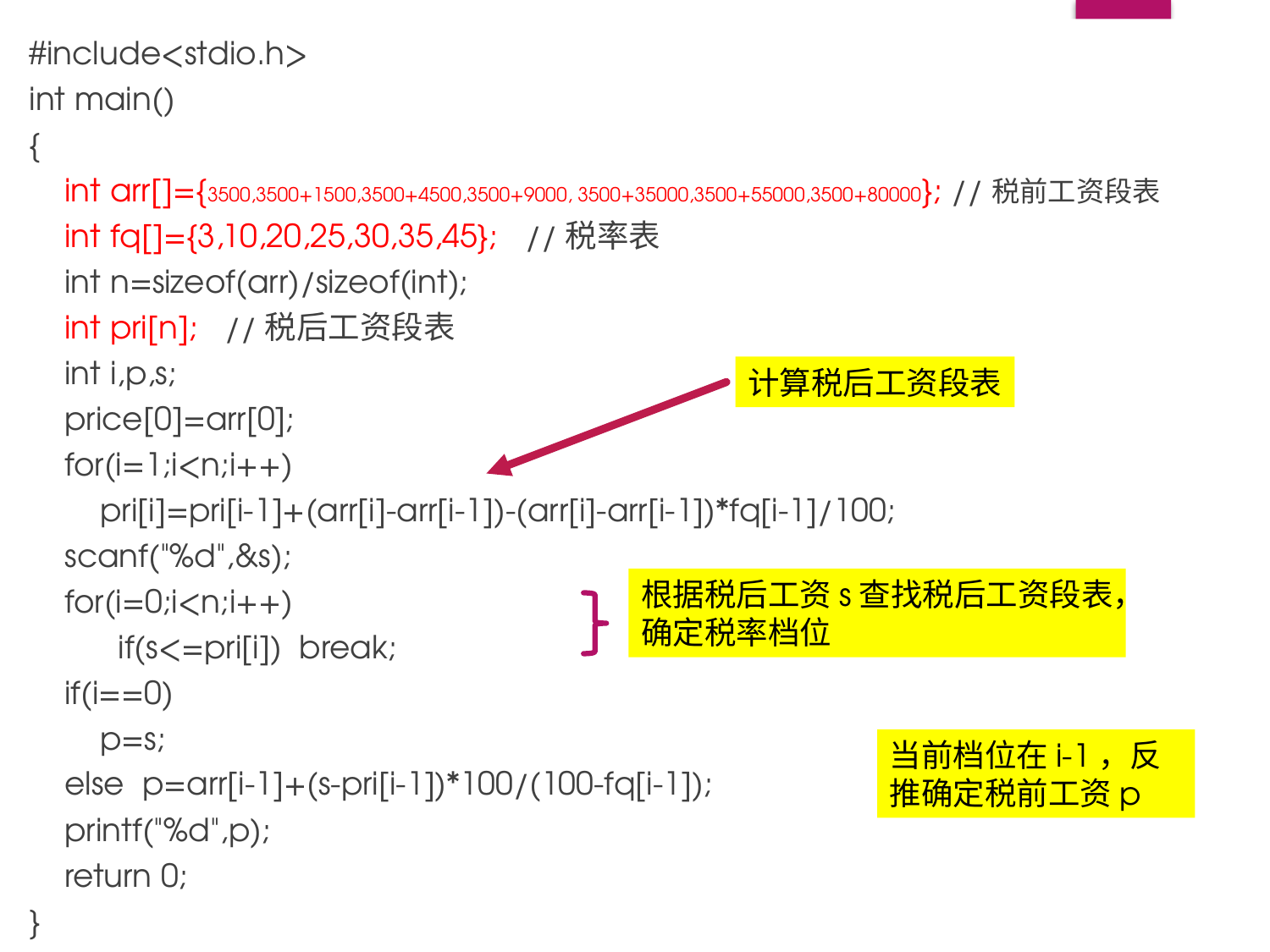

#include<stdio.h>
int main()
{
    int arr[]={3500,3500+1500,3500+4500,3500+9000, 3500+35000,3500+55000,3500+80000}; //税前工资段表
    int fq[]={3,10,20,25,30,35,45};   //税率表
    int n=sizeof(arr)/sizeof(int);
    int pri[n];   //税后工资段表
    int i,p,s;
    price[0]=arr[0];
    for(i=1;i<n;i++)
        pri[i]=pri[i-1]+(arr[i]-arr[i-1])-(arr[i]-arr[i-1])*fq[i-1]/100;
    scanf("%d",&s);
    for(i=0;i<n;i++)
          if(s<=pri[i])  break;
    if(i==0)
        p=s;
    else  p=arr[i-1]+(s-pri[i-1])*100/(100-fq[i-1]);
    printf("%d",p);
    return 0;
}

计算税后工资段表
根据税后工资s查找税后工资段表，确定税率档位

当前档位在i-1，反推确定税前工资p